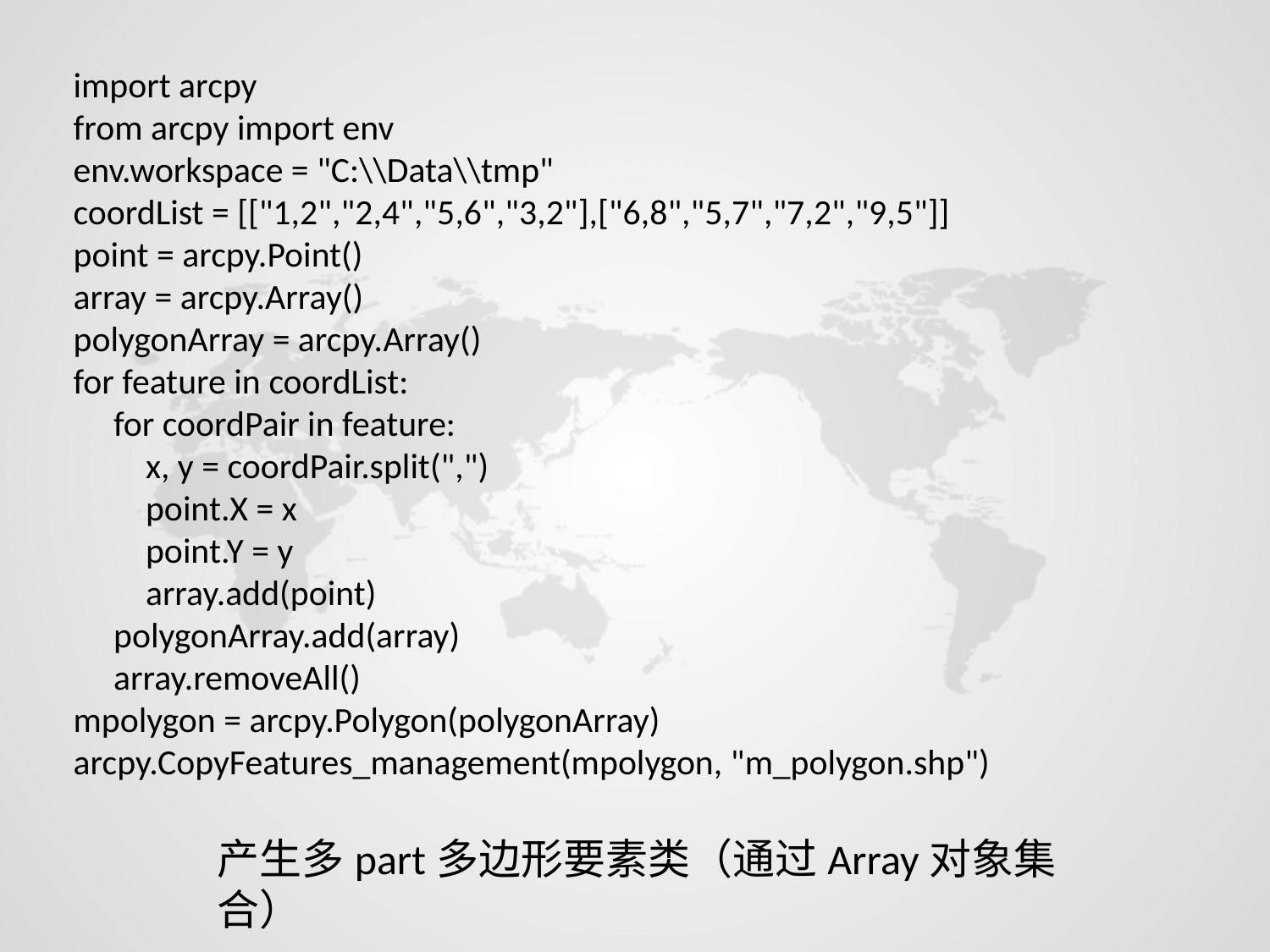

import arcpy
from arcpy import env
env.workspace = "C:\\Data\\tmp"
coordList = [["1,2","2,4","5,6","3,2"],["6,8","5,7","7,2","9,5"]]
point = arcpy.Point()
array = arcpy.Array()
polygonArray = arcpy.Array()
for feature in coordList:
     for coordPair in feature:
         x, y = coordPair.split(",")
         point.X = x
         point.Y = y
         array.add(point)
     polygonArray.add(array)
     array.removeAll()
mpolygon = arcpy.Polygon(polygonArray)
arcpy.CopyFeatures_management(mpolygon, "m_polygon.shp")
产生多part多边形要素类（通过Array对象集合）